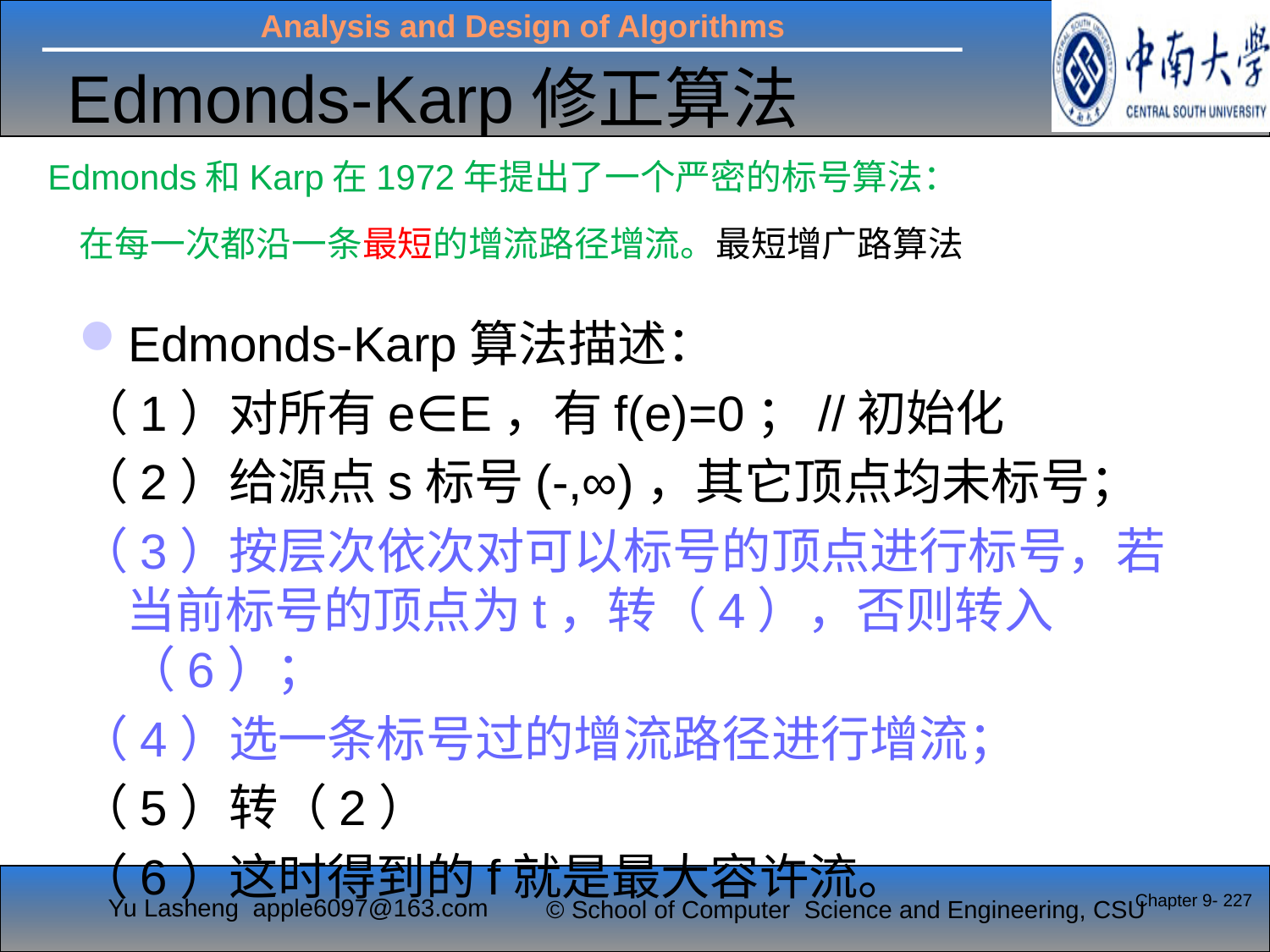

Edmonds-Karp修正算法
#
Edmonds和Karp在1972年提出了一个严密的标号算法：

   在每一次都沿一条最短的增流路径增流。最短增广路算法
Edmonds-Karp算法描述：
（1）对所有e∈E，有f(e)=0；//初始化
（2）给源点s标号(-,∞)，其它顶点均未标号；
（3）按层次依次对可以标号的顶点进行标号，若当前标号的顶点为t，转（4），否则转入（6）；
（4）选一条标号过的增流路径进行增流；
（5）转（2）
（6）这时得到的f就是最大容许流。
Chapter 9- 227